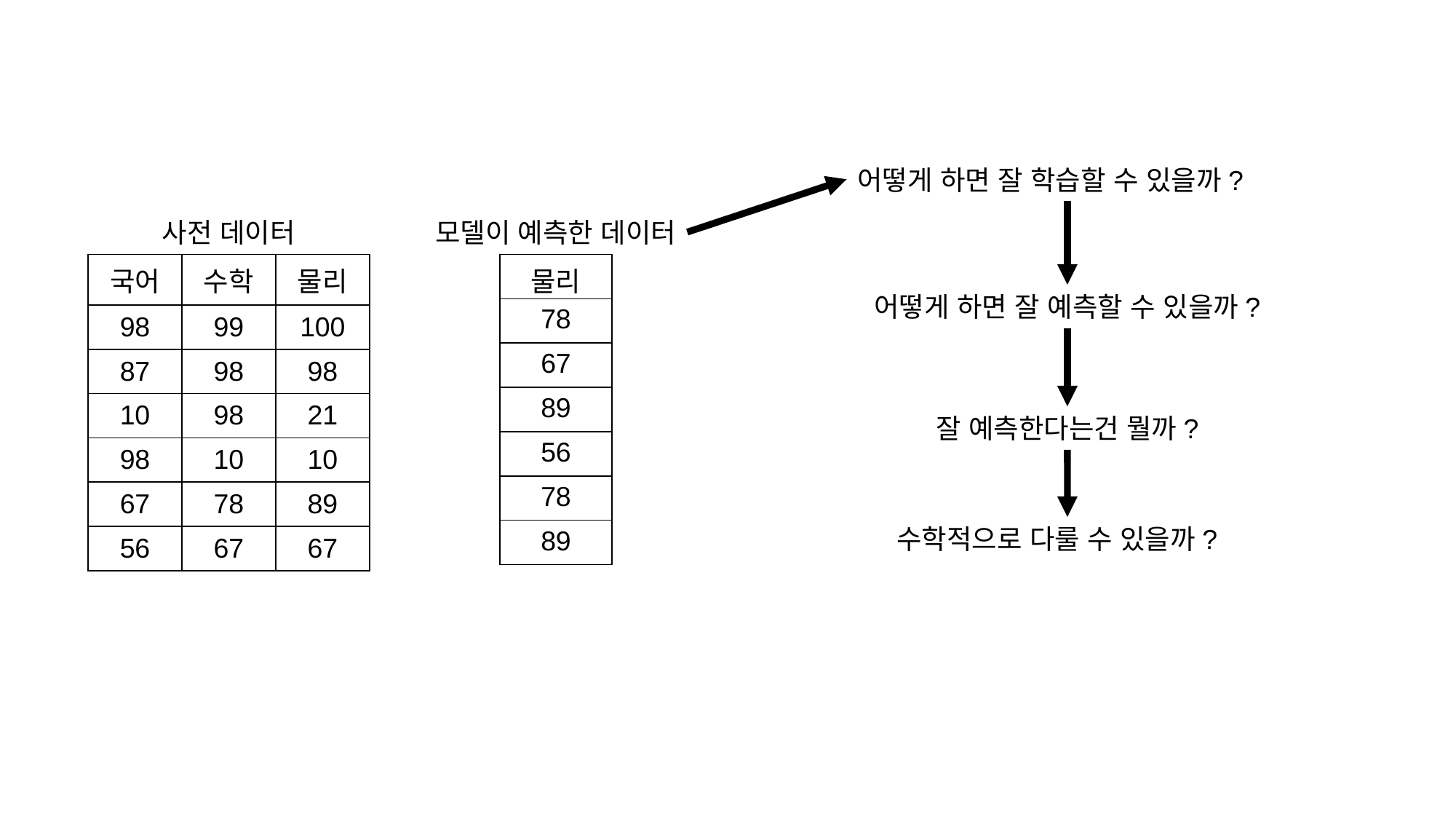

어떻게 하면 잘 학습할 수 있을까?
사전 데이터
모델이 예측한 데이터
| 국어 | 수학 | 물리 |
| --- | --- | --- |
| 98 | 99 | 100 |
| 87 | 98 | 98 |
| 10 | 98 | 21 |
| 98 | 10 | 10 |
| 67 | 78 | 89 |
| 56 | 67 | 67 |
| 물리 |
| --- |
| 78 |
| 67 |
| 89 |
| 56 |
| 78 |
| 89 |
어떻게 하면 잘 예측할 수 있을까?
잘 예측한다는건 뭘까?
수학적으로 다룰 수 있을까?